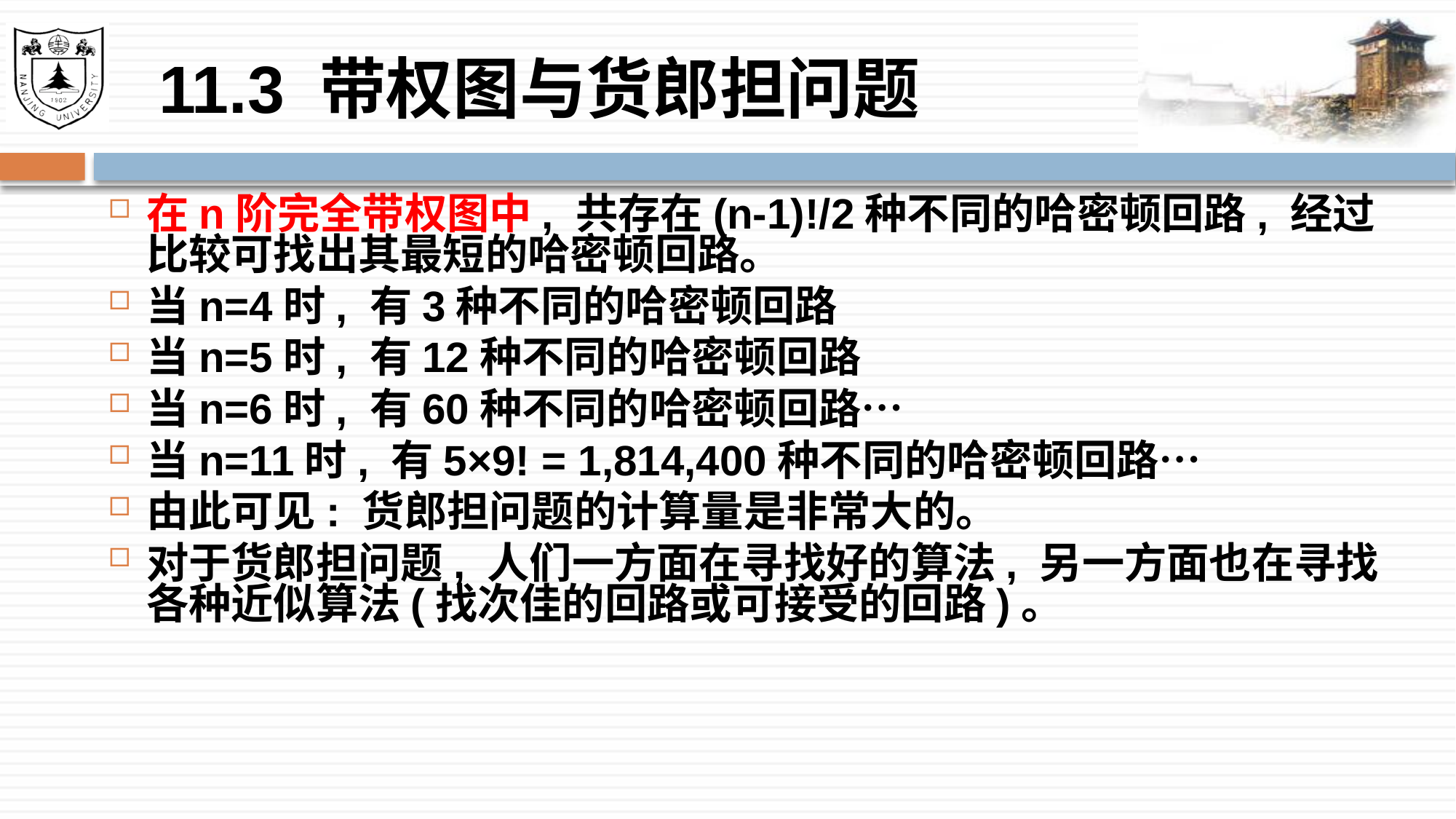

# 11.3 带权图与货郎担问题
在n阶完全带权图中, 共存在(n-1)!/2种不同的哈密顿回路, 经过比较可找出其最短的哈密顿回路。
当n=4时, 有3种不同的哈密顿回路
当n=5时, 有12种不同的哈密顿回路
当n=6时, 有60种不同的哈密顿回路…
当n=11时, 有5×9! = 1,814,400种不同的哈密顿回路…
由此可见: 货郎担问题的计算量是非常大的。
对于货郎担问题, 人们一方面在寻找好的算法, 另一方面也在寻找各种近似算法(找次佳的回路或可接受的回路)。